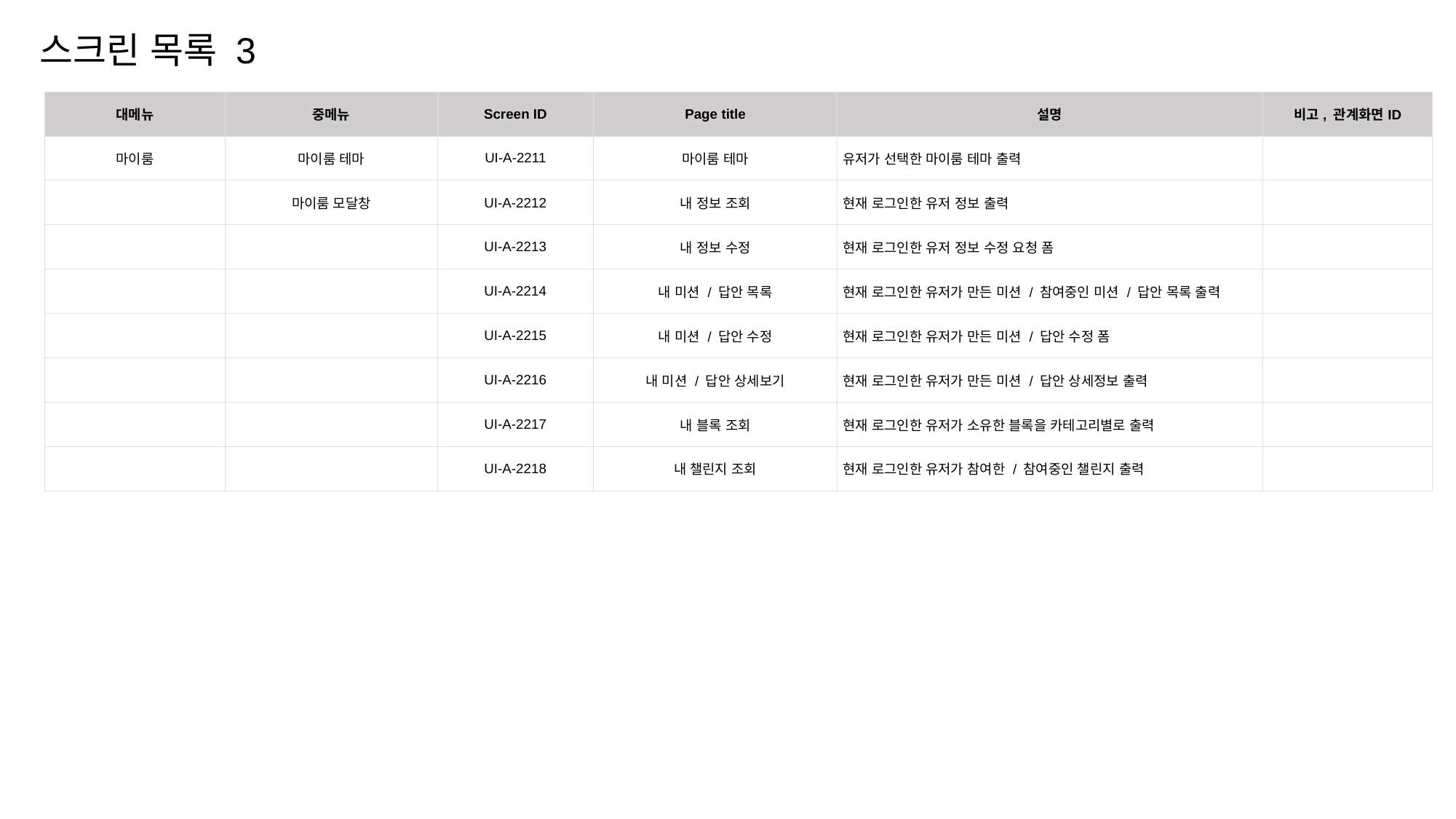

스크린 목록 3
| 대메뉴 | 중메뉴 | Screen ID | Page title | 설명 | 비고, 관계화면ID |
| --- | --- | --- | --- | --- | --- |
| 마이룸 | 마이룸 테마 | UI-A-2211 | 마이룸 테마 | 유저가 선택한 마이룸 테마 출력 |  |
|  | 마이룸 모달창 | UI-A-2212 | 내 정보 조회 | 현재 로그인한 유저 정보 출력 |  |
|  |  | UI-A-2213 | 내 정보 수정 | 현재 로그인한 유저 정보 수정 요청 폼 |  |
|  |  | UI-A-2214 | 내 미션 / 답안 목록 | 현재 로그인한 유저가 만든 미션 / 참여중인 미션 / 답안 목록 출력 |  |
|  |  | UI-A-2215 | 내 미션 / 답안 수정 | 현재 로그인한 유저가 만든 미션 / 답안 수정 폼 |  |
|  |  | UI-A-2216 | 내 미션 / 답안 상세보기 | 현재 로그인한 유저가 만든 미션 / 답안 상세정보 출력 |  |
|  |  | UI-A-2217 | 내 블록 조회 | 현재 로그인한 유저가 소유한 블록을 카테고리별로 출력 |  |
|  |  | UI-A-2218 | 내 챌린지 조회 | 현재 로그인한 유저가 참여한 / 참여중인 챌린지 출력 |  |